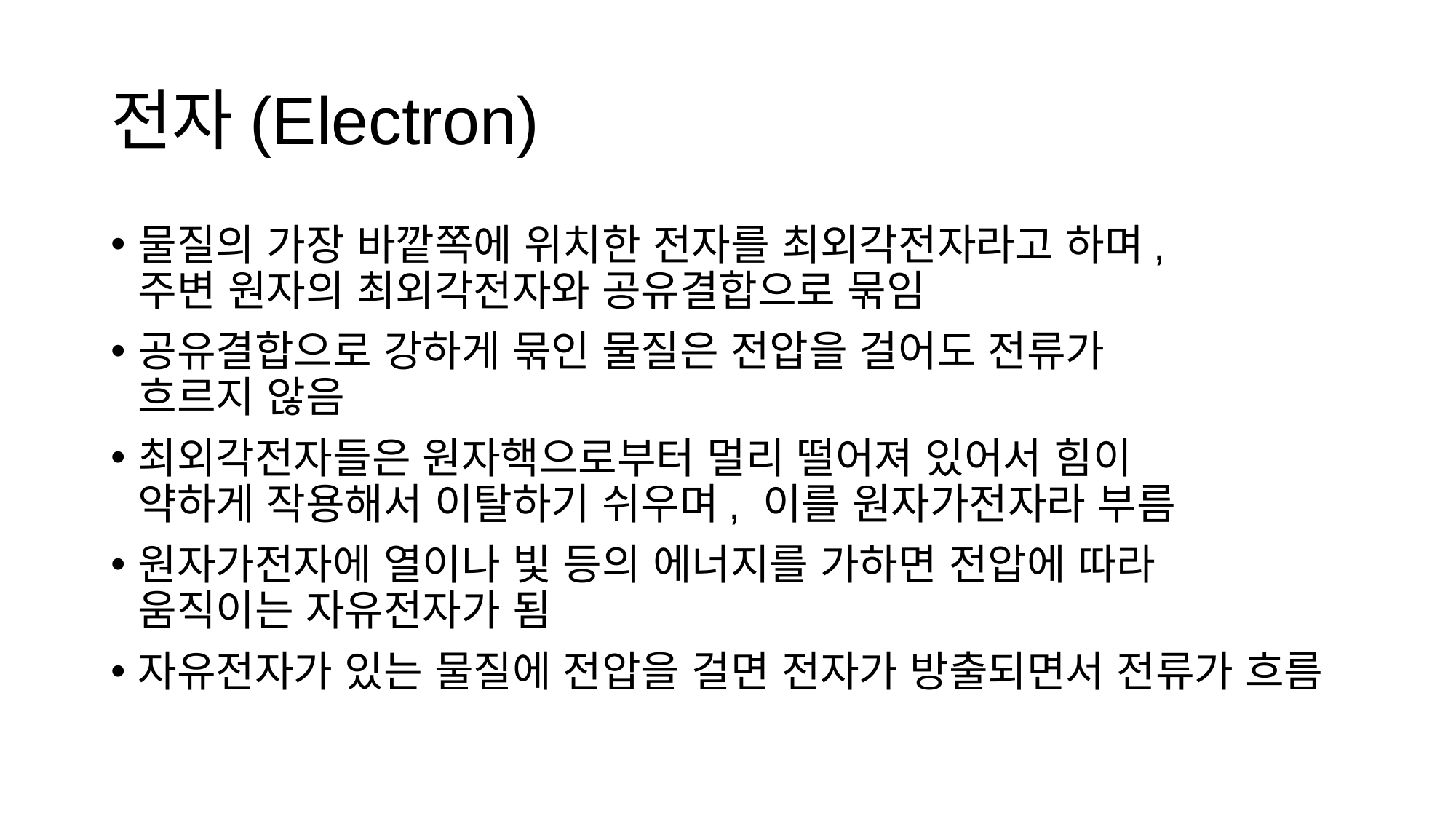

# 전자(Electron)
물질의 가장 바깥쪽에 위치한 전자를 최외각전자라고 하며,
주변 원자의 최외각전자와 공유결합으로 묶임
공유결합으로 강하게 묶인 물질은 전압을 걸어도 전류가
흐르지 않음
최외각전자들은 원자핵으로부터 멀리 떨어져 있어서 힘이
약하게 작용해서 이탈하기 쉬우며, 이를 원자가전자라 부름
원자가전자에 열이나 빛 등의 에너지를 가하면 전압에 따라
움직이는 자유전자가 됨
자유전자가 있는 물질에 전압을 걸면 전자가 방출되면서 전류가 흐름